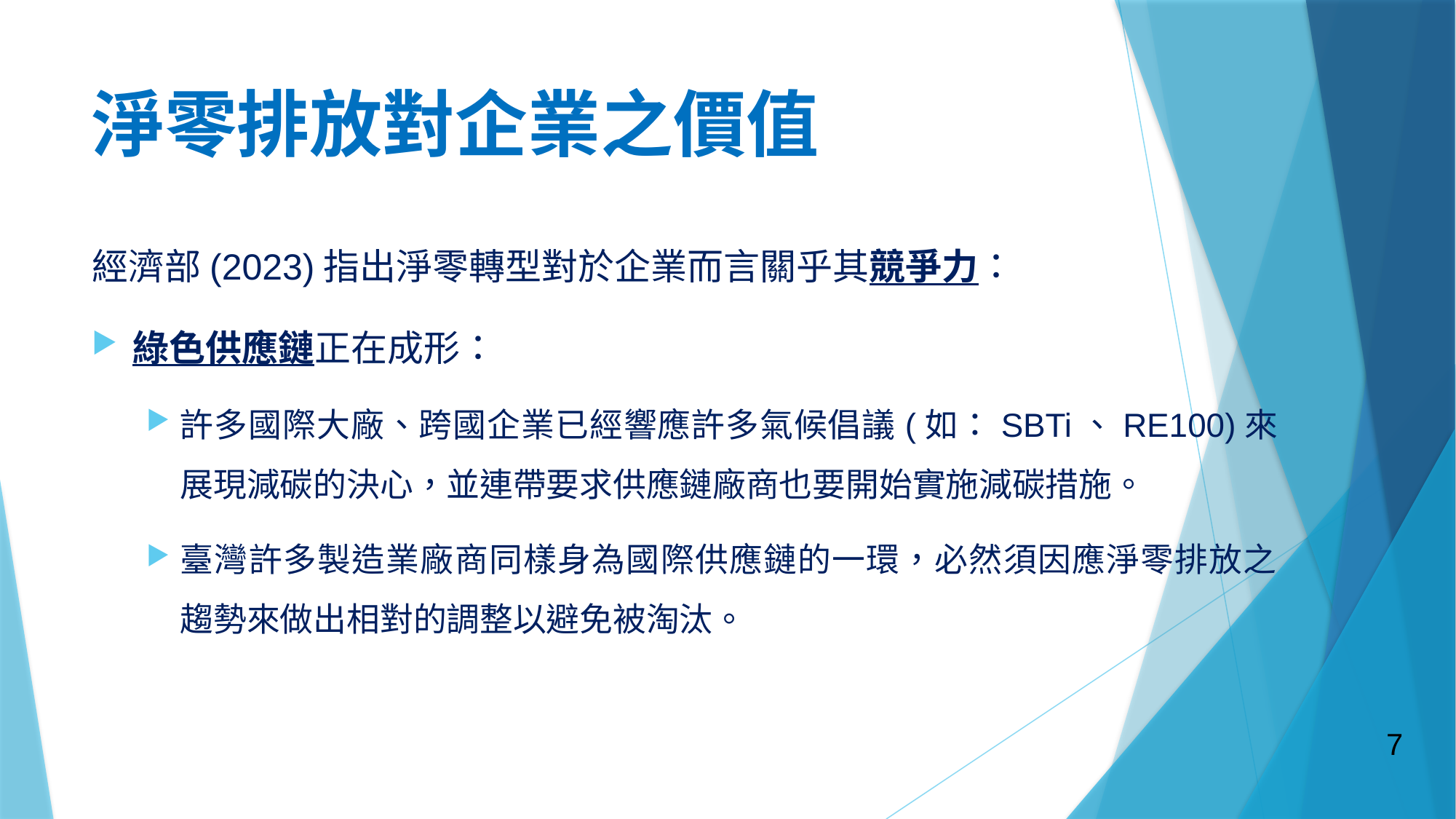

# 淨零排放對企業之價值
經濟部(2023)指出淨零轉型對於企業而言關乎其競爭力：
綠色供應鏈正在成形：
許多國際大廠、跨國企業已經響應許多氣候倡議(如：SBTi、RE100)來展現減碳的決心，並連帶要求供應鏈廠商也要開始實施減碳措施。
臺灣許多製造業廠商同樣身為國際供應鏈的一環，必然須因應淨零排放之趨勢來做出相對的調整以避免被淘汰。

7